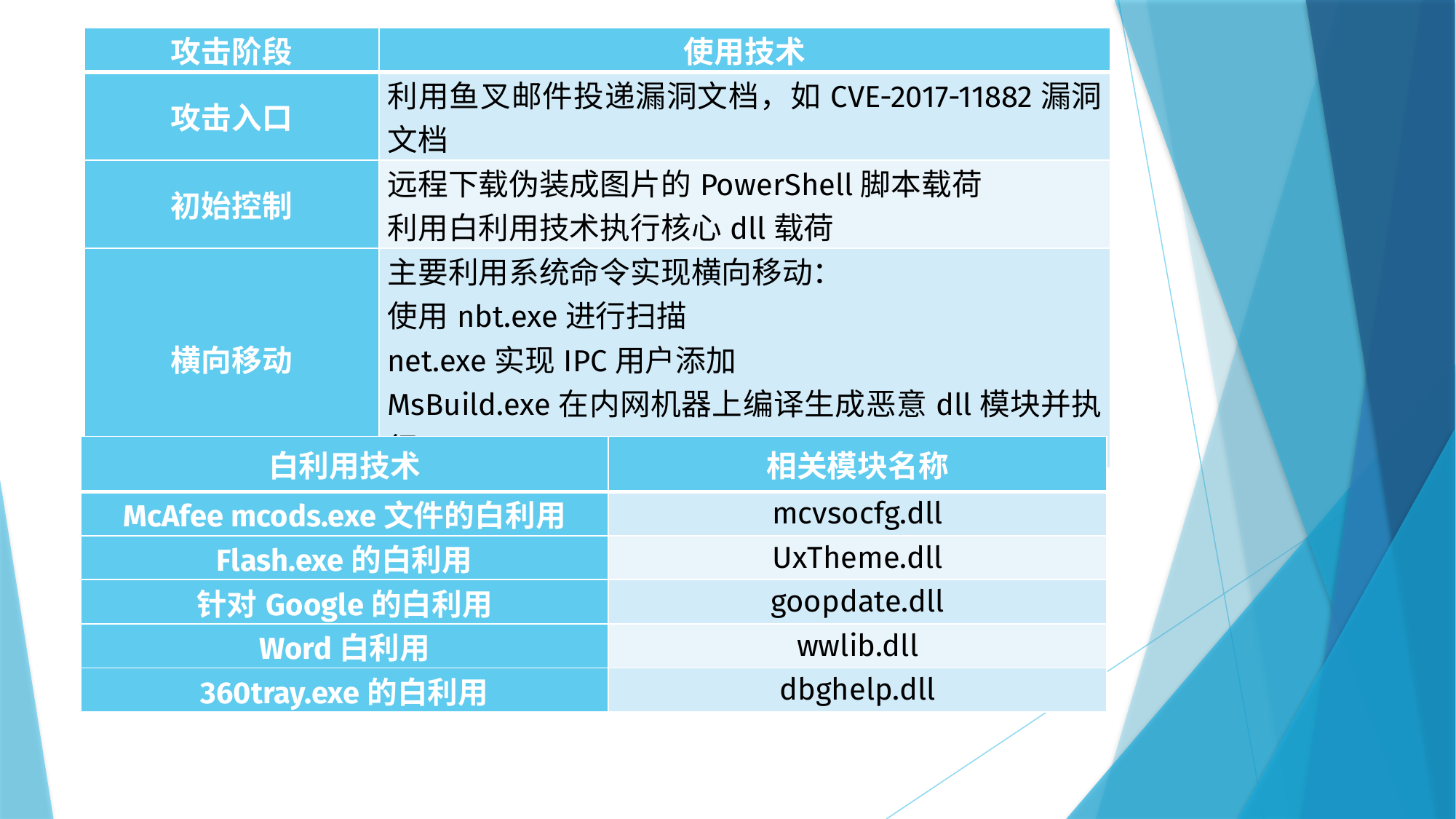

| 攻击阶段 | 使用技术 |
| --- | --- |
| 攻击入口 | 利用鱼叉邮件投递漏洞文档，如CVE-2017-11882漏洞文档 |
| 初始控制 | 远程下载伪装成图片的PowerShell脚本载荷 利用白利用技术执行核心dll载荷 |
| 横向移动 | 主要利用系统命令实现横向移动： 使用nbt.exe进行扫描 net.exe实现IPC用户添加 MsBuild.exe在内网机器上编译生成恶意dll模块并执行 |
| 白利用技术 | 相关模块名称 |
| --- | --- |
| McAfee mcods.exe文件的白利用 | mcvsocfg.dll |
| Flash.exe的白利用 | UxTheme.dll |
| 针对Google的白利用 | goopdate.dll |
| Word白利用 | wwlib.dll |
| 360tray.exe的白利用 | dbghelp.dll |